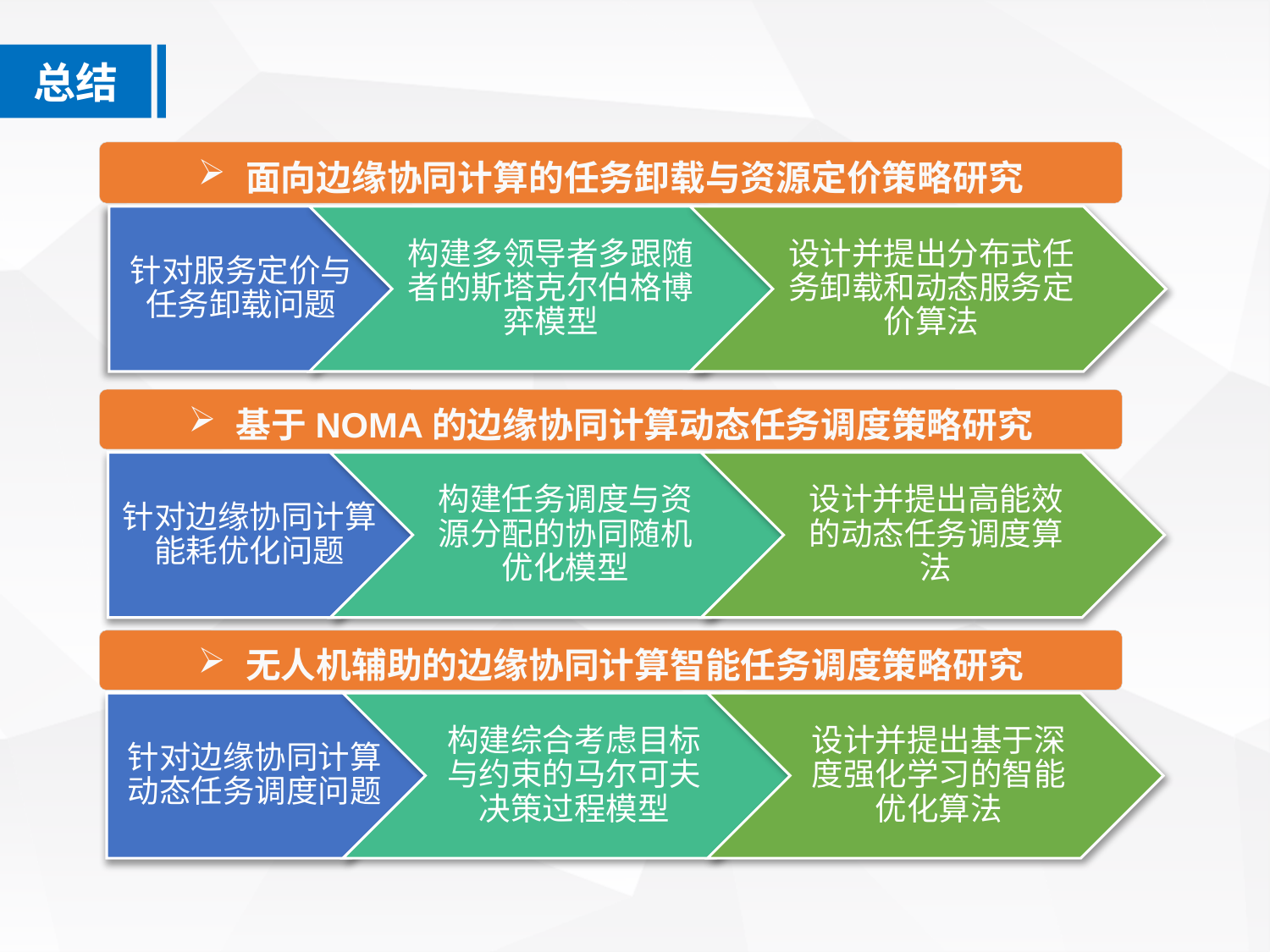

总结

面向边缘协同计算的任务卸载与资源定价策略研究
针对服务定价与任务卸载问题
构建多领导者多跟随者的斯塔克尔伯格博弈模型
设计并提出分布式任务卸载和动态服务定价算法
基于NOMA的边缘协同计算动态任务调度策略研究
针对边缘协同计算能耗优化问题
构建任务调度与资源分配的协同随机优化模型
设计并提出高能效的动态任务调度算法
无人机辅助的边缘协同计算智能任务调度策略研究
针对边缘协同计算动态任务调度问题
构建综合考虑目标与约束的马尔可夫决策过程模型
设计并提出基于深度强化学习的智能优化算法